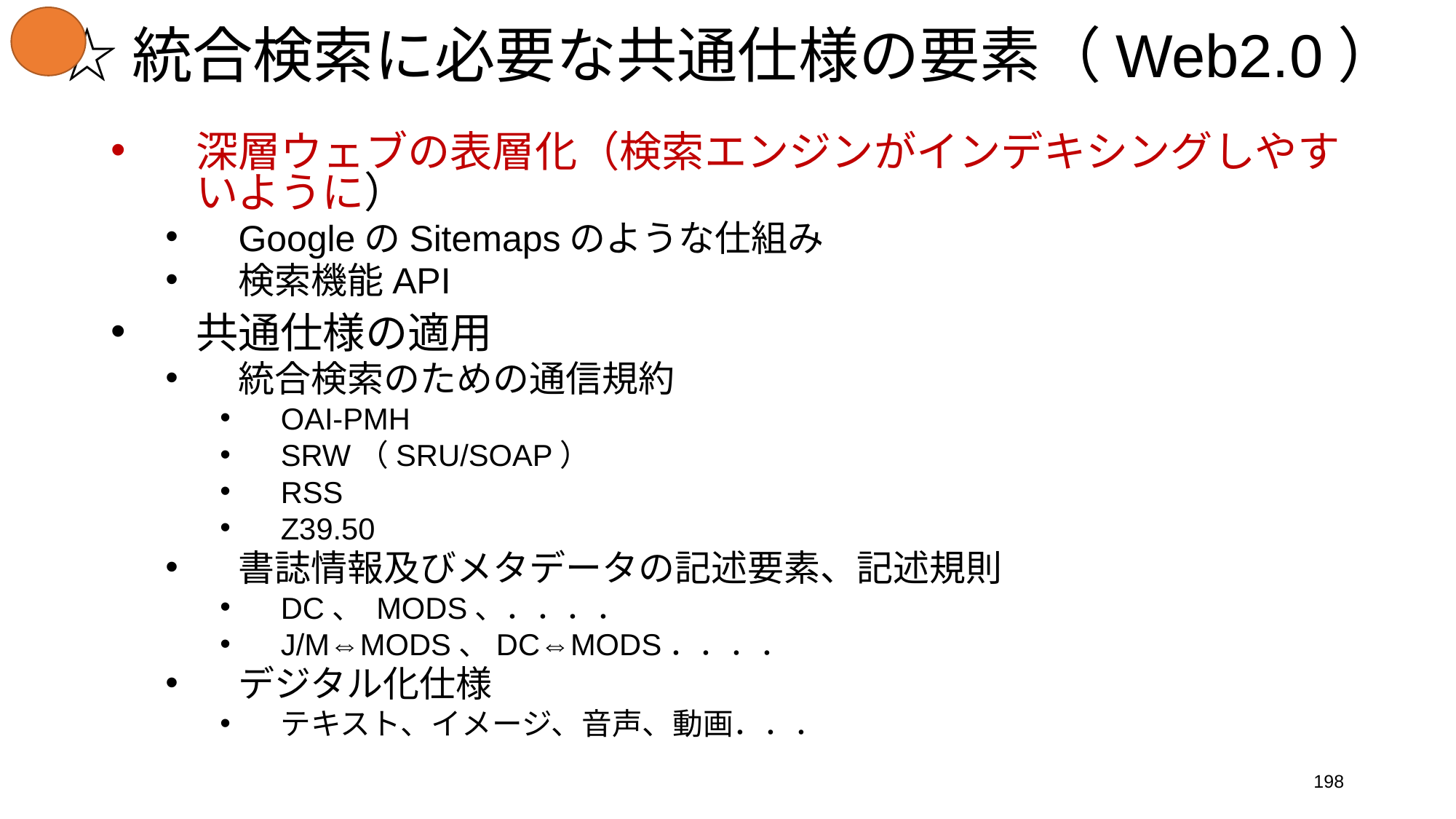

# ☆統合検索に必要な共通仕様の要素（Web2.0）

深層ウェブの表層化（検索エンジンがインデキシングしやすいように）
GoogleのSitemapsのような仕組み
検索機能API
共通仕様の適用
統合検索のための通信規約
OAI-PMH
SRW（SRU/SOAP）
RSS
Z39.50
書誌情報及びメタデータの記述要素、記述規則
DC、 MODS、．．．．
J/M⇔MODS、DC⇔MODS．．．．
デジタル化仕様
テキスト、イメージ、音声、動画．．．
198